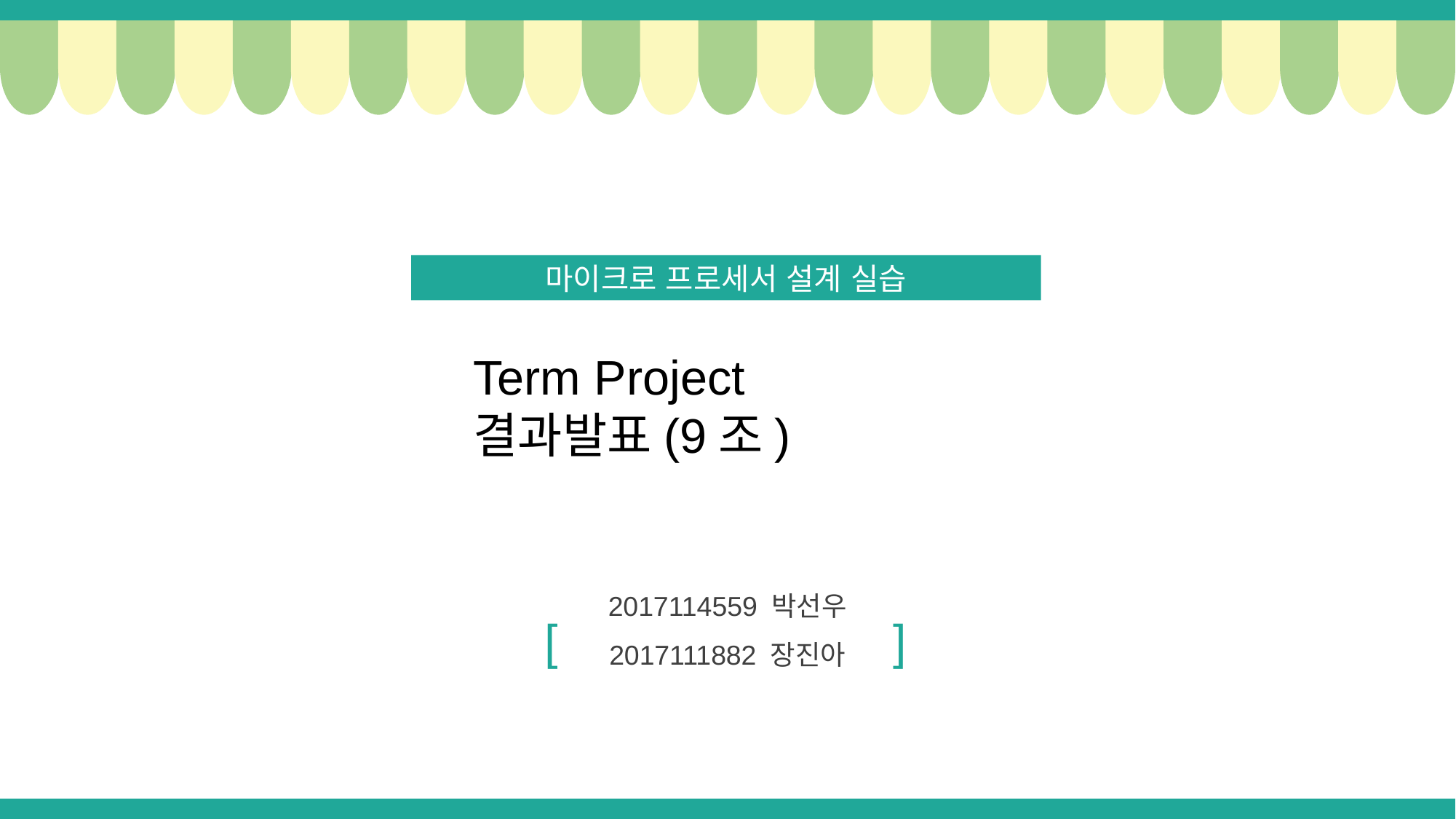

마이크로 프로세서 설계 실습
Term Project
결과발표(9조)
2017114559 박선우
2017111882 장진아
[                         ]